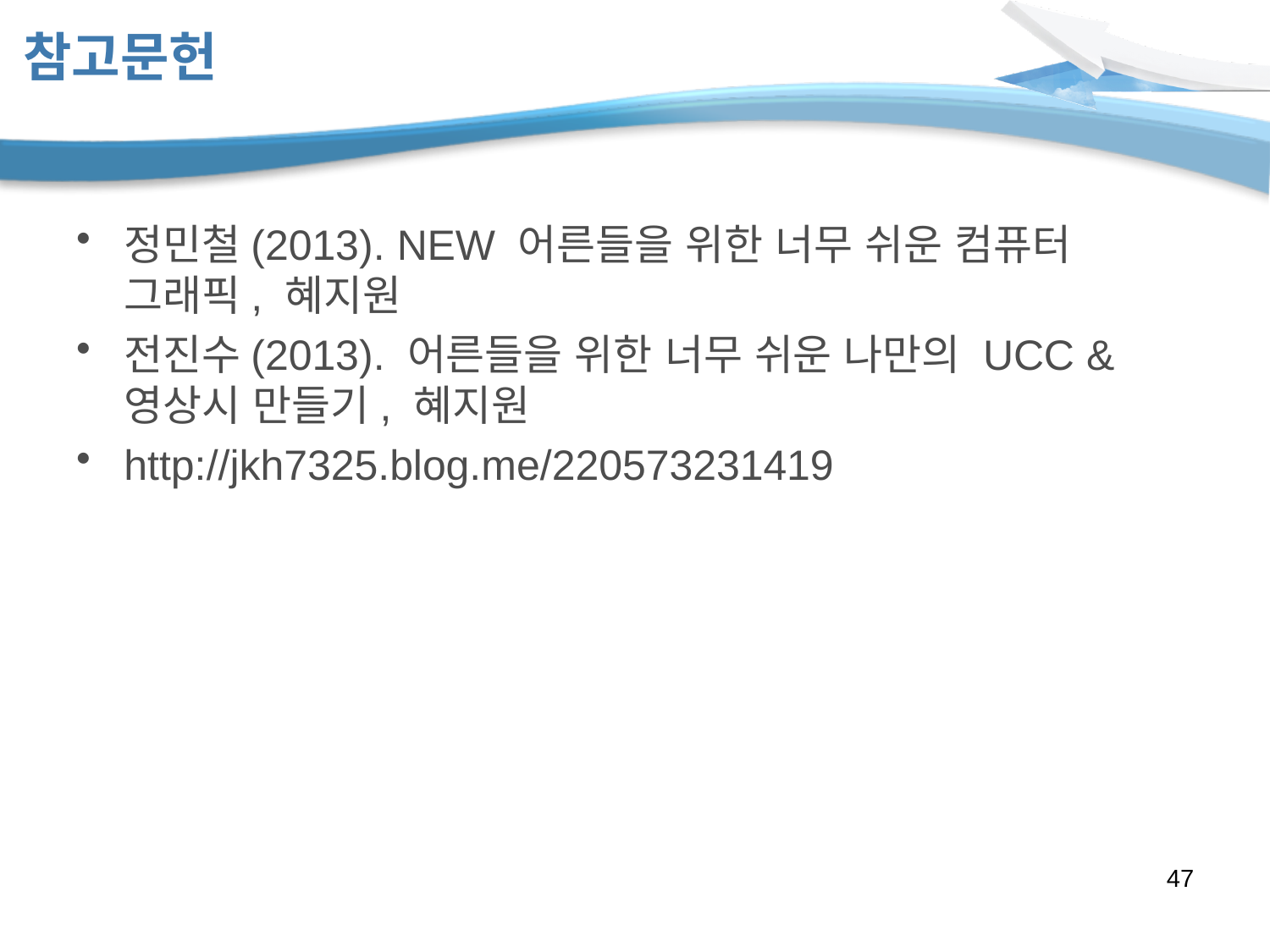

# 참고문헌
정민철(2013). NEW 어른들을 위한 너무 쉬운 컴퓨터 그래픽, 혜지원
전진수(2013). 어른들을 위한 너무 쉬운 나만의 UCC &
영상시 만들기, 혜지원
http://jkh7325.blog.me/220573231419
47